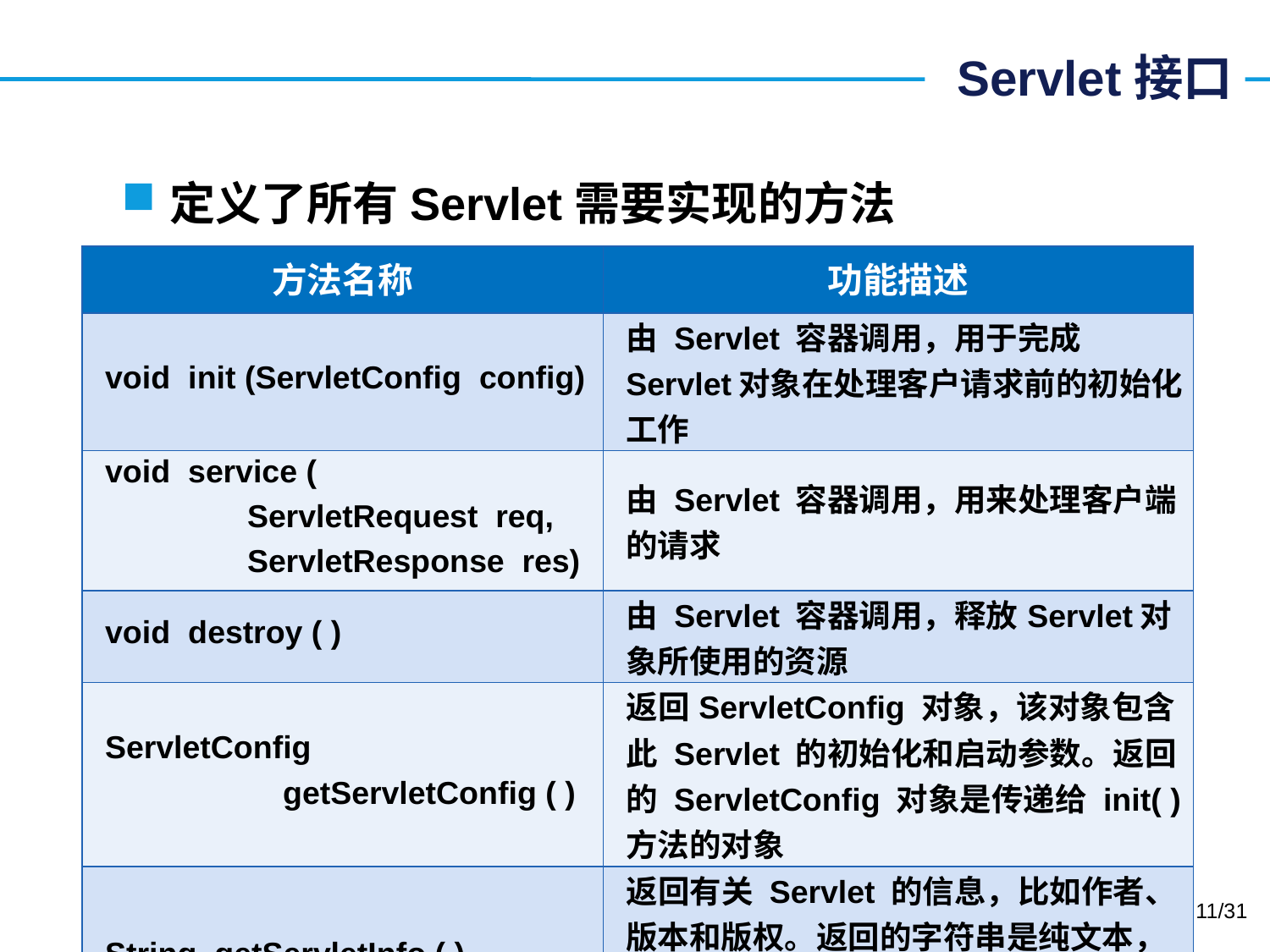

# Servlet接口
定义了所有Servlet需要实现的方法
| 方法名称 | 功能描述 |
| --- | --- |
| void init (ServletConfig config) | 由 Servlet 容器调用，用于完成Servlet对象在处理客户请求前的初始化工作 |
| void service ( ServletRequest  req, ServletResponse  res) | 由 Servlet 容器调用，用来处理客户端的请求 |
| void destroy ( ) | 由 Servlet 容器调用，释放Servlet对象所使用的资源 |
| ServletConfig getServletConfig ( ) | 返回ServletConfig 对象，该对象包含此 Servlet 的初始化和启动参数。返回的 ServletConfig 对象是传递给 init( ) 方法的对象 |
| String getServletInfo ( ) | 返回有关 Servlet 的信息，比如作者、版本和版权。返回的字符串是纯文本，而不是任何种类的标记（如 HTML、XML等） |
11/31